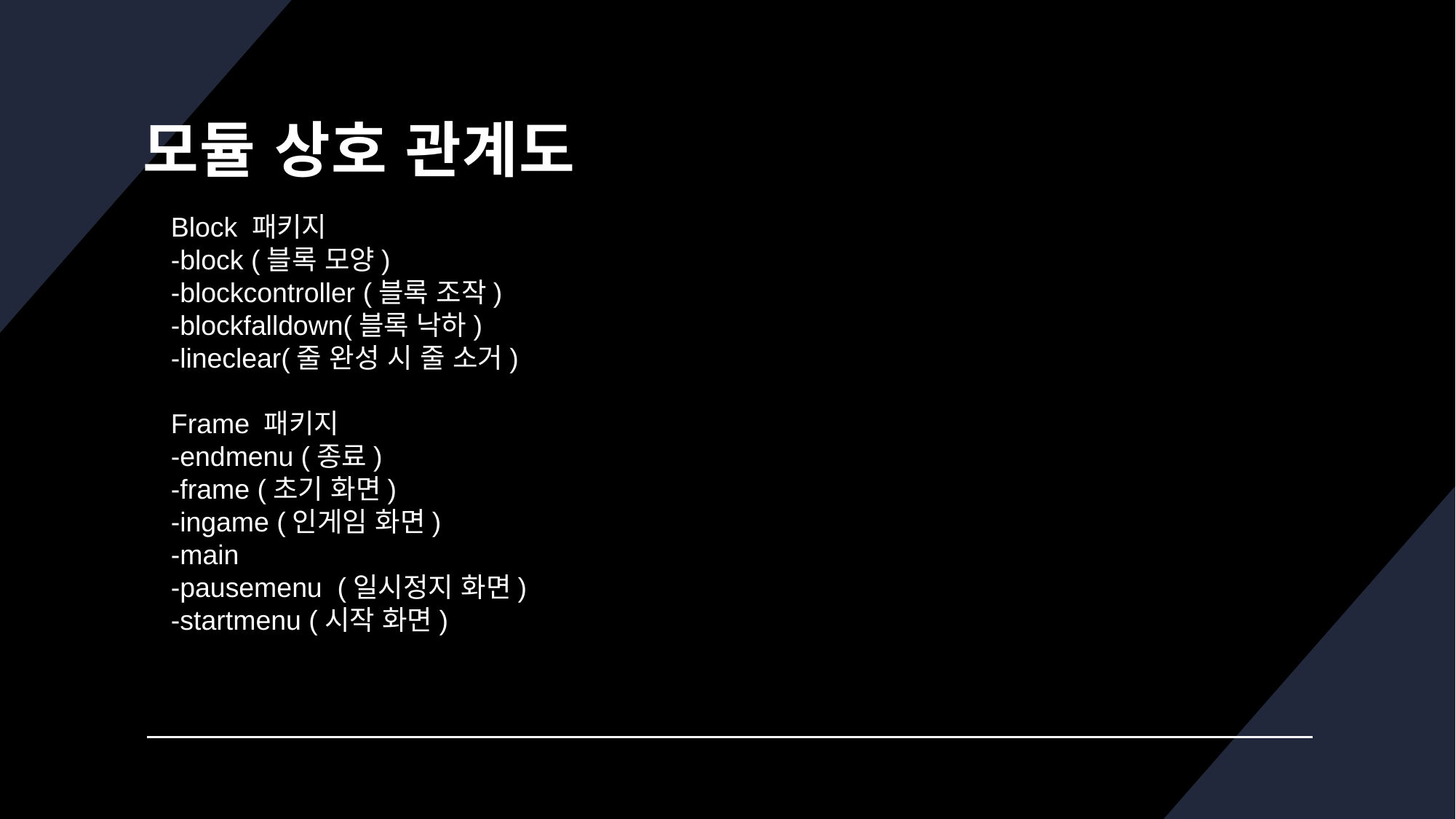

모듈 상호 관계도
Block 패키지
-block (블록 모양)
-blockcontroller (블록 조작)
-blockfalldown(블록 낙하)
-lineclear(줄 완성 시 줄 소거)

Frame 패키지
-endmenu (종료)
-frame (초기 화면)
-ingame (인게임 화면)
-main
-pausemenu  (일시정지 화면)
-startmenu (시작 화면)